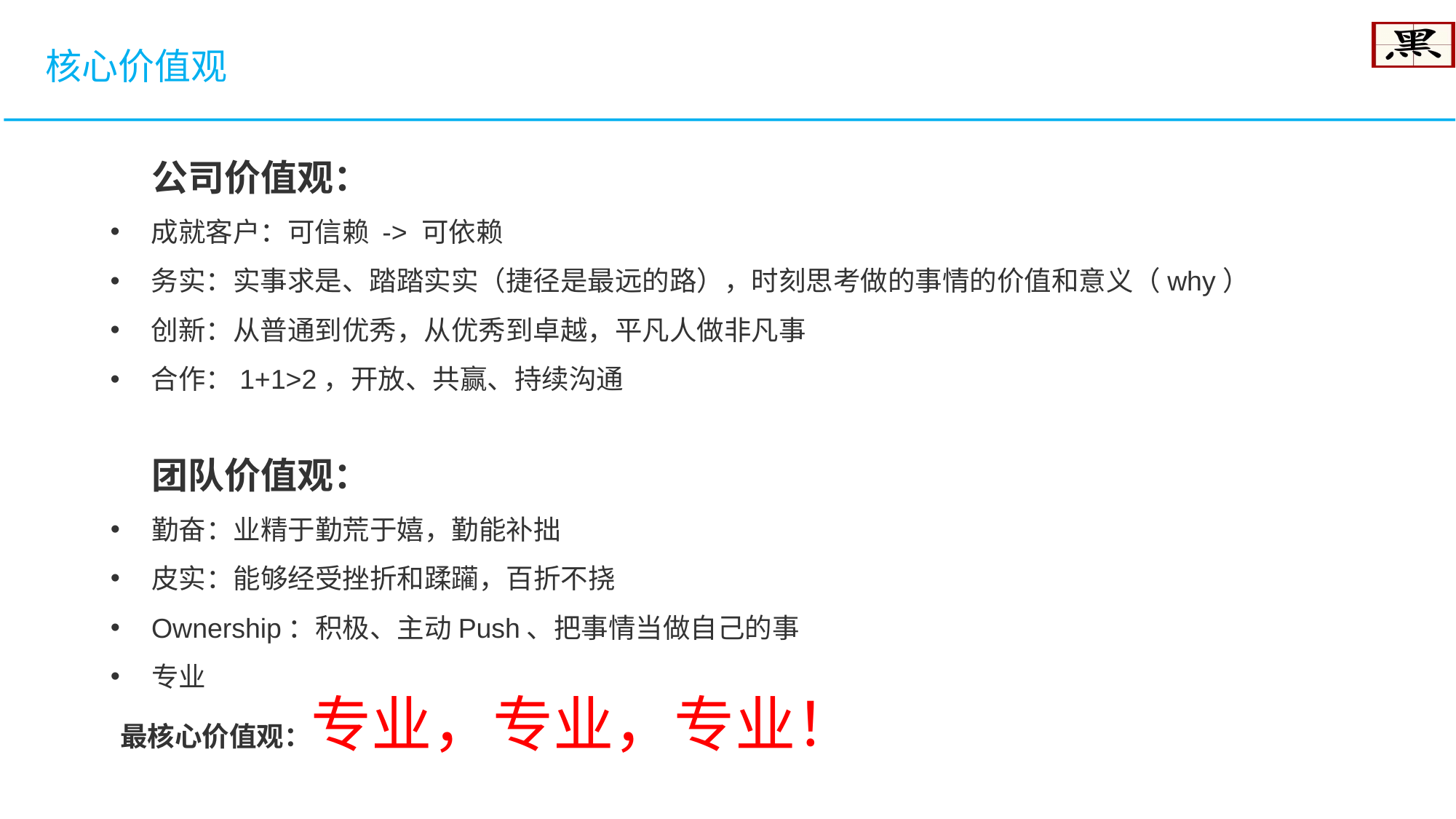

核心价值观
    公司价值观：
成就客户：可信赖 -> 可依赖
务实：实事求是、踏踏实实（捷径是最远的路），时刻思考做的事情的价值和意义（why）
创新：从普通到优秀，从优秀到卓越，平凡人做非凡事
合作：1+1>2，开放、共赢、持续沟通
    团队价值观：
勤奋：业精于勤荒于嬉，勤能补拙
皮实：能够经受挫折和蹂躏，百折不挠
Ownership：积极、主动Push、把事情当做自己的事
专业
最核心价值观：专业，专业，专业！